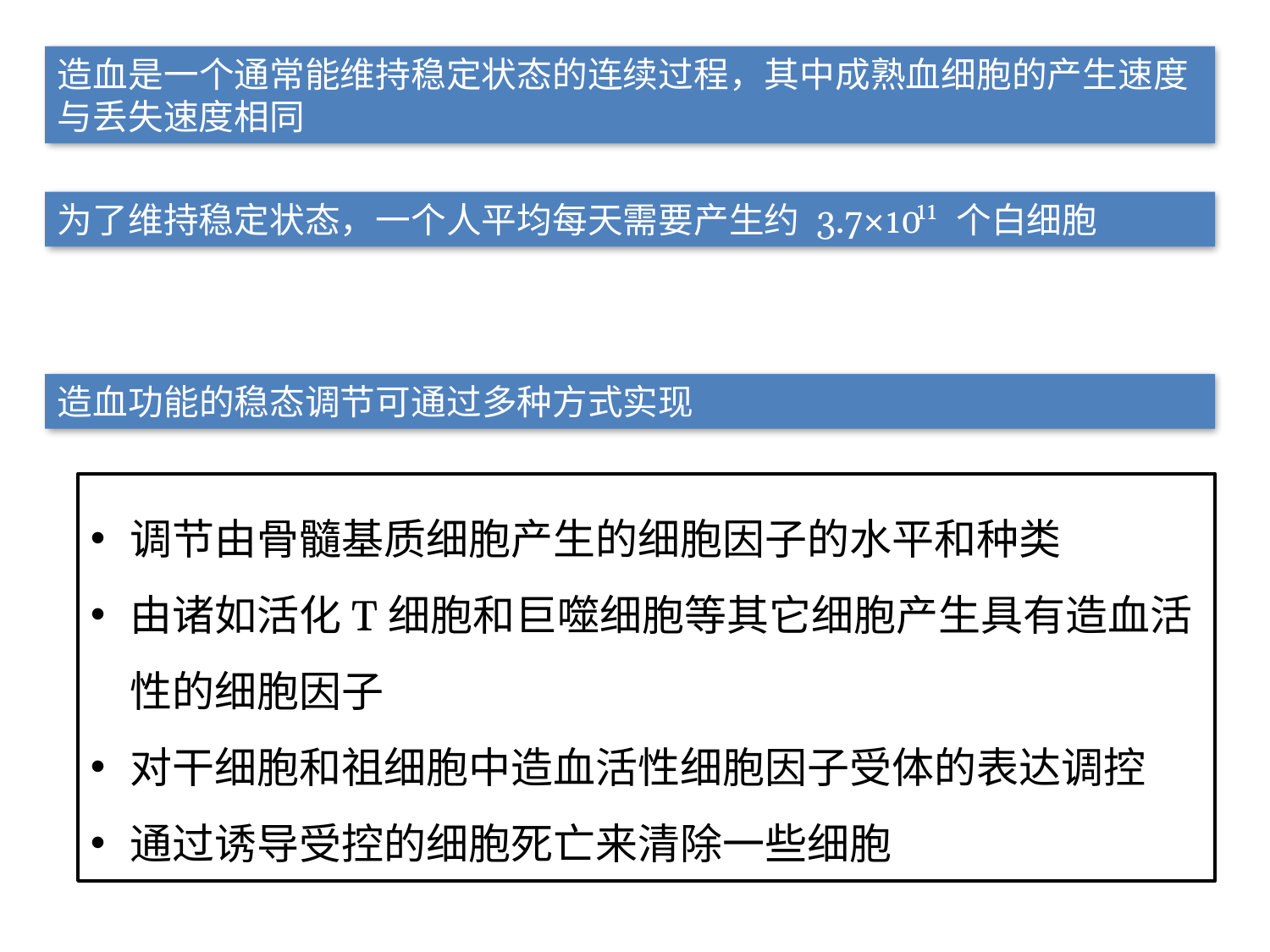

造血是一个通常能维持稳定状态的连续过程，其中成熟血细胞的产生速度与丢失速度相同
11
为了维持稳定状态，一个人平均每天需要产生约 3.7×10   个白细胞
造血功能的稳态调节可通过多种方式实现
调节由骨髓基质细胞产生的细胞因子的水平和种类
由诸如活化T细胞和巨噬细胞等其它细胞产生具有造血活性的细胞因子
对干细胞和祖细胞中造血活性细胞因子受体的表达调控
通过诱导受控的细胞死亡来清除一些细胞